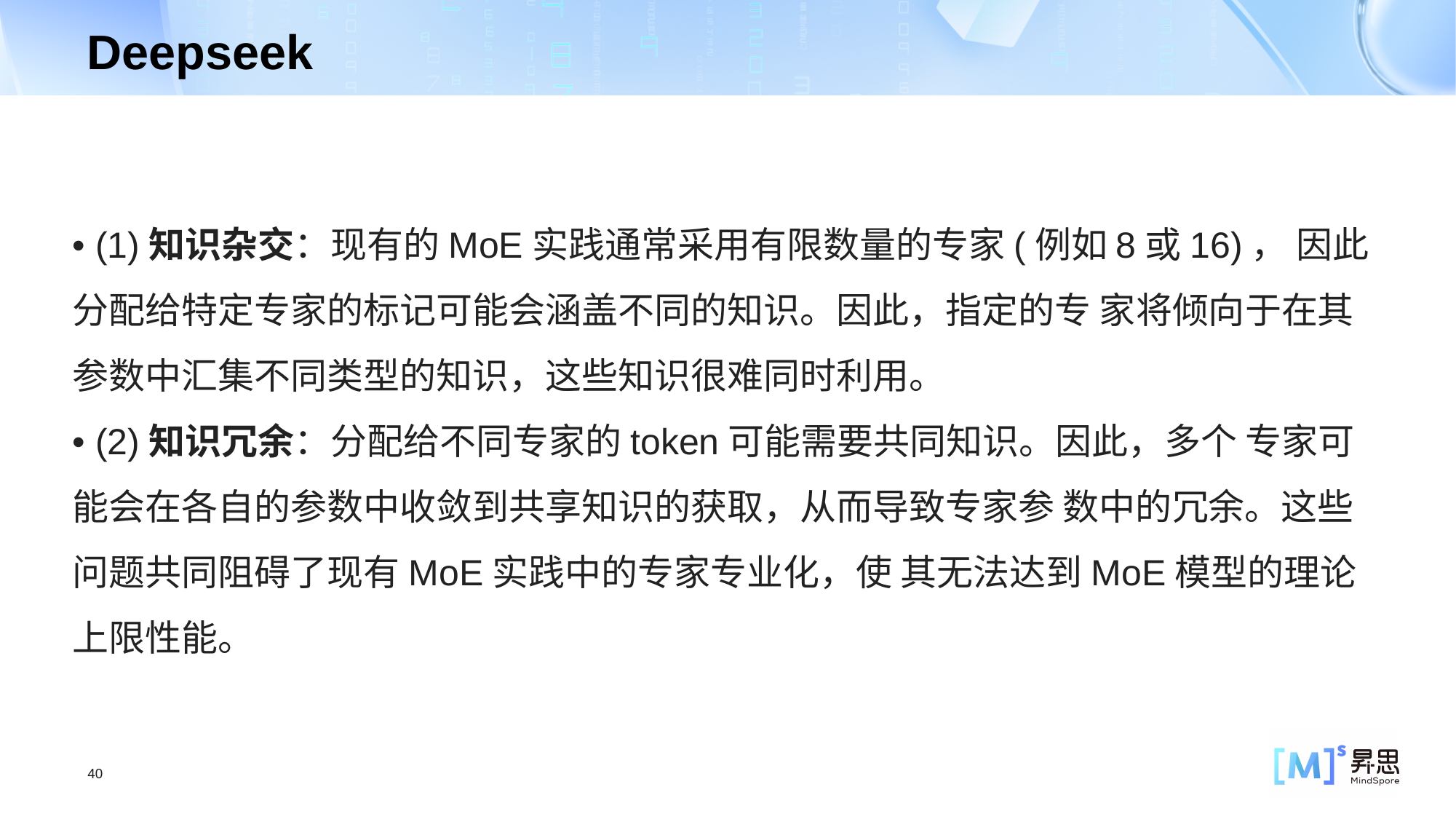

Deepseek
• (1)知识杂交：现有的MoE实践通常采⽤有限数量的专家(例如8或16)， 因此分配给特定专家的标记可能会涵盖不同的知识。因此，指定的专 家将倾向于在其参数中汇集不同类型的知识，这些知识很难同时利⽤。
• (2)知识冗余：分配给不同专家的token可能需要共同知识。因此，多个 专家可能会在各⾃的参数中收敛到共享知识的获取，从⽽导致专家参 数中的冗余。这些问题共同阻碍了现有MoE实践中的专家专业化，使 其⽆法达到MoE模型的理论上限性能。